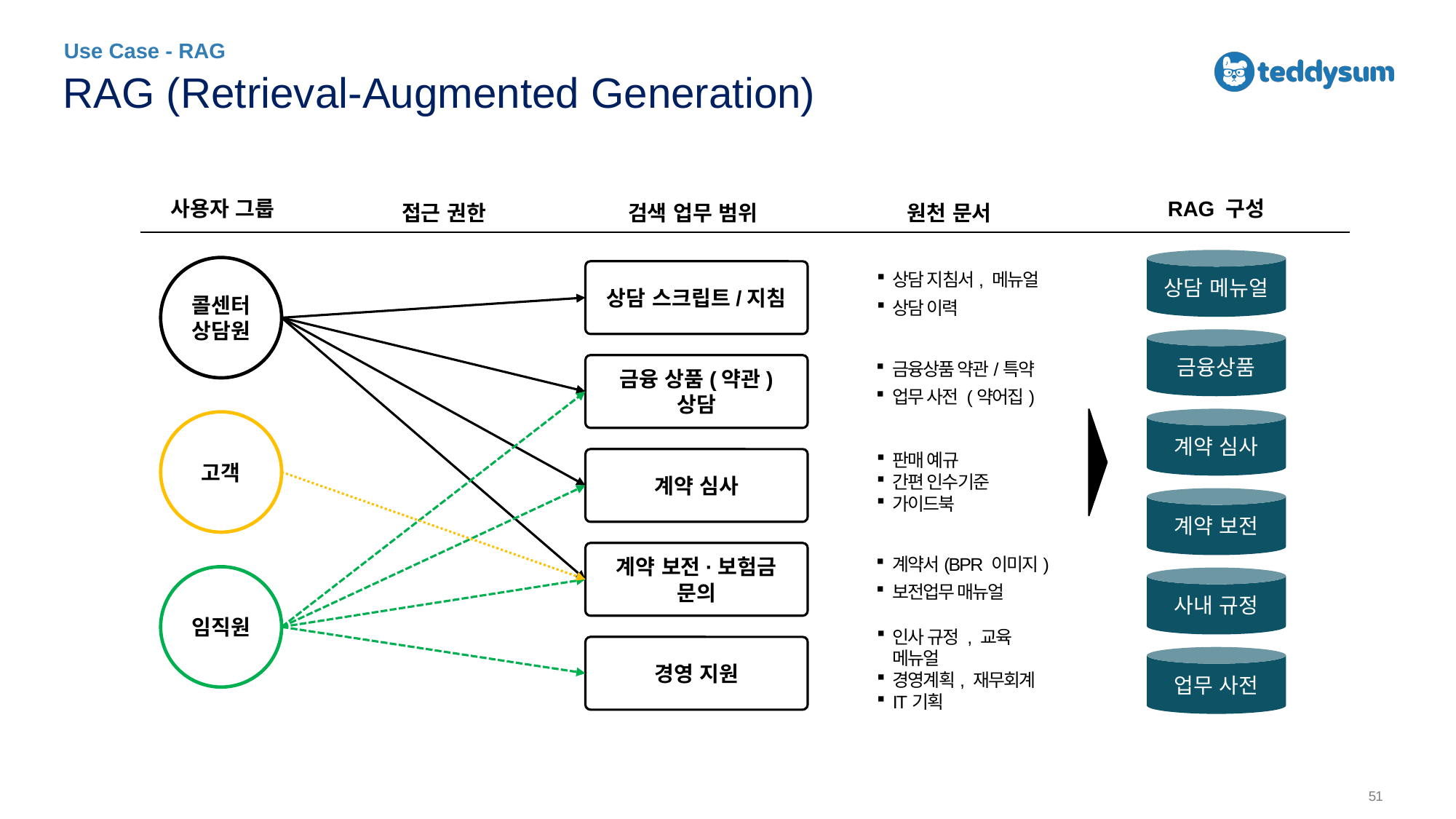

Use Case - RAG
# RAG (Retrieval-Augmented Generation)
사용자 그룹
RAG 구성
검색 업무 범위
원천 문서
접근 권한
상담 메뉴얼
상담 지침서, 메뉴얼
상담 이력
콜센터
상담원
상담 스크립트/지침
금융상품
금융상품 약관/특약
업무 사전 (약어집)
금융 상품(약관) 상담
계약 심사
고객
판매 예규
간편 인수기준
가이드북
계약 심사

계약 보전
계약서(BPR 이미지)
보전업무 매뉴얼
계약 보전·보험금 문의
임직원
사내 규정
인사 규정 , 교육 메뉴얼
경영계획, 재무회계
IT기획
경영 지원
업무 사전